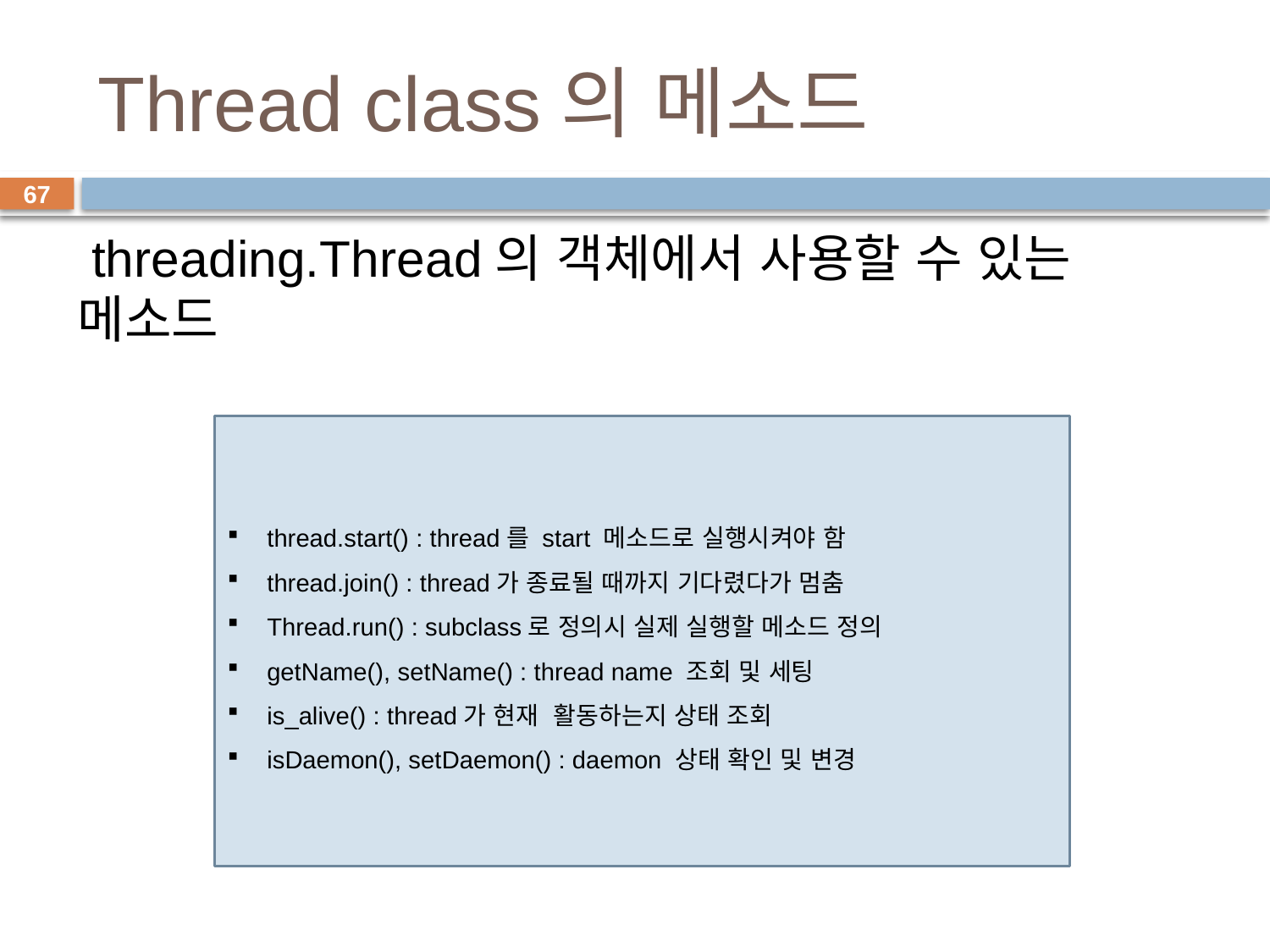

# Thread class의 메소드
67
 threading.Thread의 객체에서 사용할 수 있는 메소드
thread.start() : thread를 start 메소드로 실행시켜야 함
thread.join() : thread가 종료될 때까지 기다렸다가 멈춤
Thread.run() : subclass로 정의시 실제 실행할 메소드 정의
getName(), setName() : thread name 조회 및 세팅
is_alive() : thread가 현재  활동하는지 상태 조회
isDaemon(), setDaemon() : daemon 상태 확인 및 변경